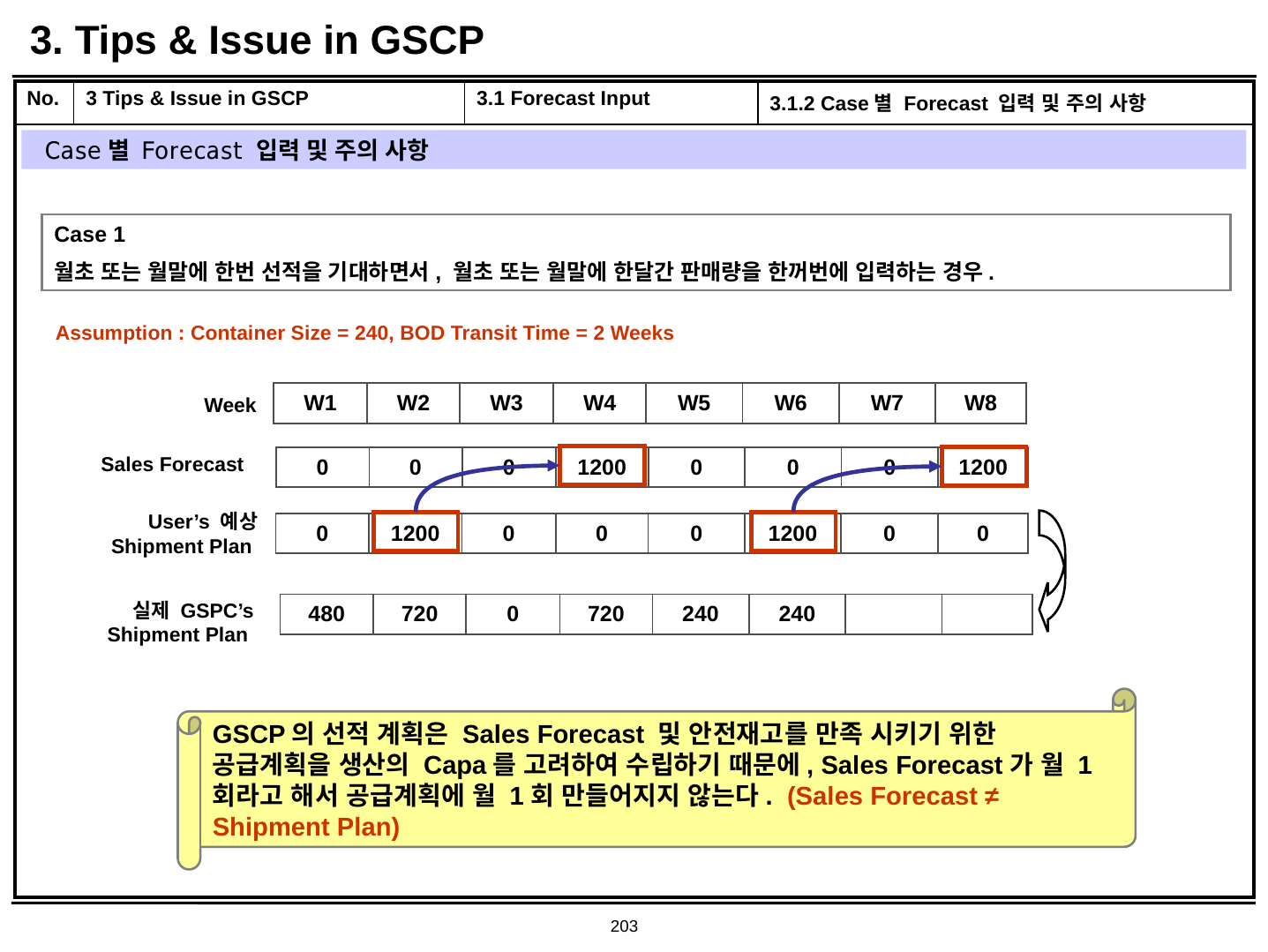

# 3. Tips & Issue in GSCP
| No. | 3 Tips & Issue in GSCP | 3.1 Forecast Input | 3.1.2 Case별 Forecast 입력 및 주의 사항 |
| --- | --- | --- | --- |
|  |  |  |  |
Case별 Forecast 입력 및 주의 사항
Case 1
월초 또는 월말에 한번 선적을 기대하면서, 월초 또는 월말에 한달간 판매량을 한꺼번에 입력하는 경우.
Assumption : Container Size = 240, BOD Transit Time = 2 Weeks
| W1 | W2 | W3 | W4 | W5 | W6 | W7 | W8 |
| --- | --- | --- | --- | --- | --- | --- | --- |
Week
Sales Forecast

| 0 | 0 | 0 | 1200 | 0 | 0 | 0 | 1200 |
| --- | --- | --- | --- | --- | --- | --- | --- |
User’s 예상 Shipment Plan

| 0 | 1200 | 0 | 0 | 0 | 1200 | 0 | 0 |
| --- | --- | --- | --- | --- | --- | --- | --- |
실제 GSPC’s Shipment Plan
| 480 | 720 | 0 | 720 | 240 | 240 |  |  |
| --- | --- | --- | --- | --- | --- | --- | --- |
GSCP의 선적 계획은 Sales Forecast 및 안전재고를 만족 시키기 위한 공급계획을 생산의 Capa를 고려하여 수립하기 때문에, Sales Forecast가 월 1회라고 해서 공급계획에 월 1회 만들어지지 않는다.  (Sales Forecast ≠ Shipment Plan)
203